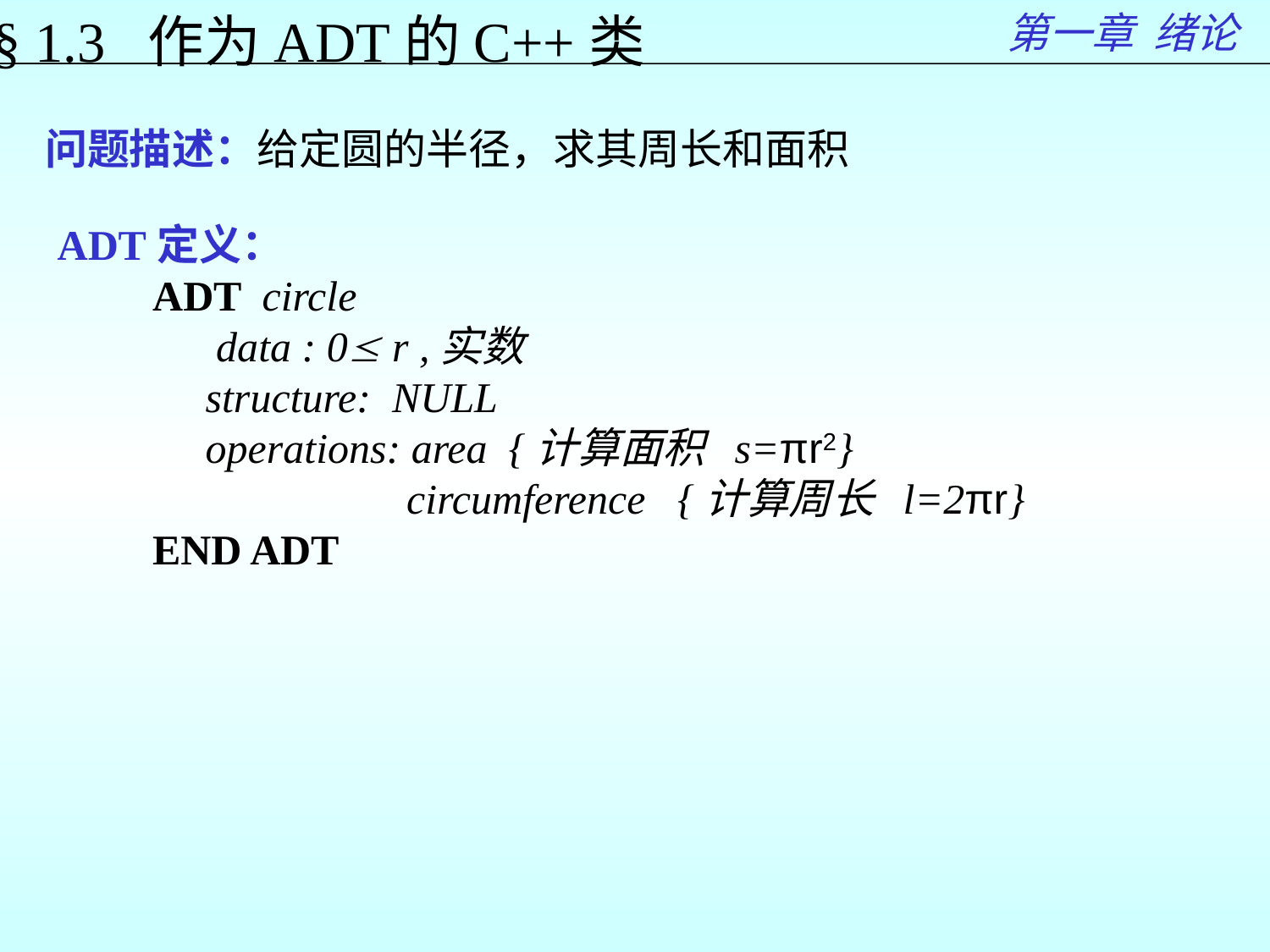

第一章  绪论

§ 1.3  作为ADT的C++类
问题描述：给定圆的半径，求其周长和面积
ADT定义：
         ADT  circle
               data : 0≤ r ,实数
              structure:  NULL
              operations: area  {计算面积  s=πr2}
                                 circumference   {计算周长  l=2πr}
         END ADT